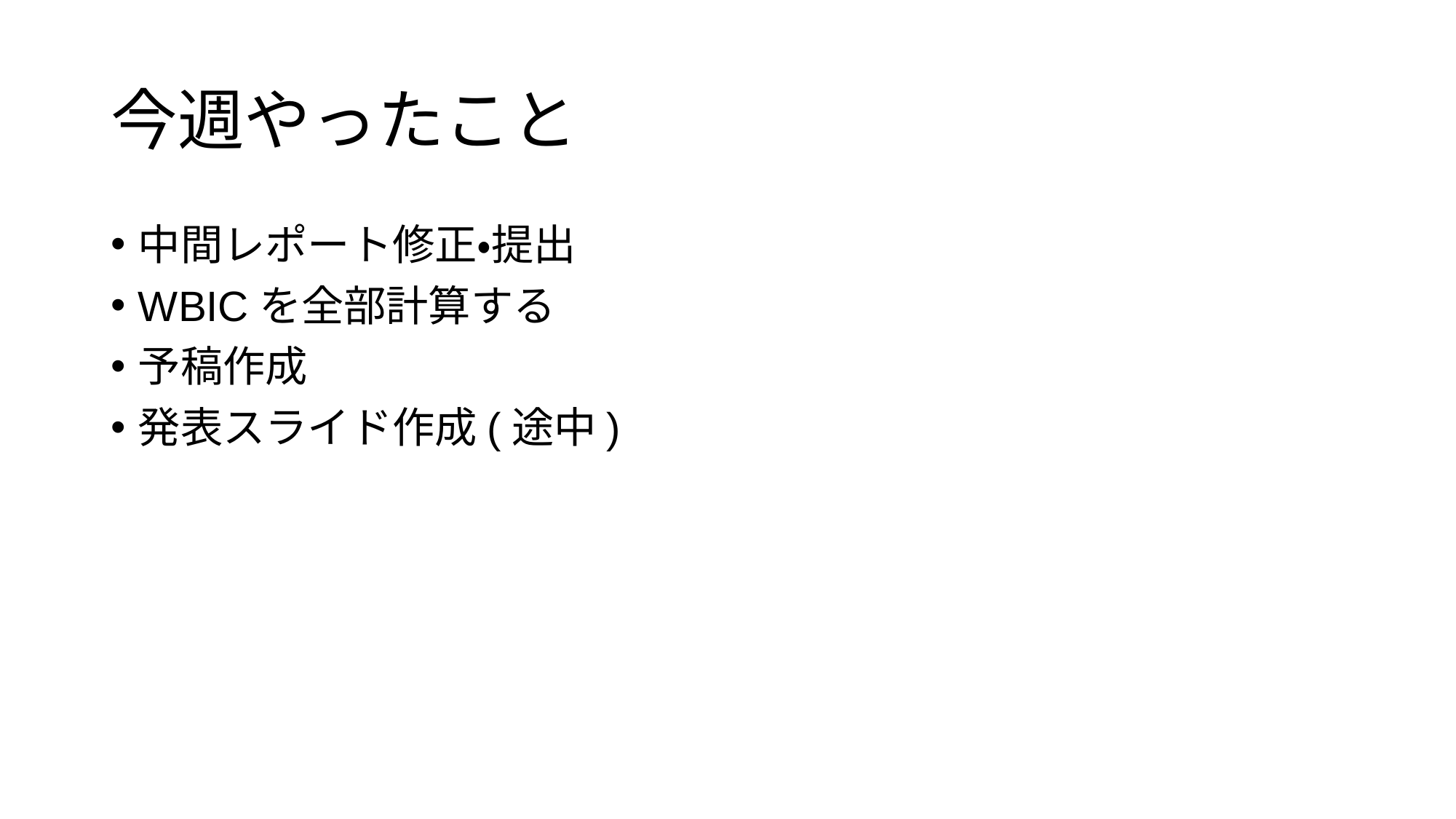

# 今週やったこと
中間レポート修正・提出
WBICを全部計算する
予稿作成
発表スライド作成(途中)